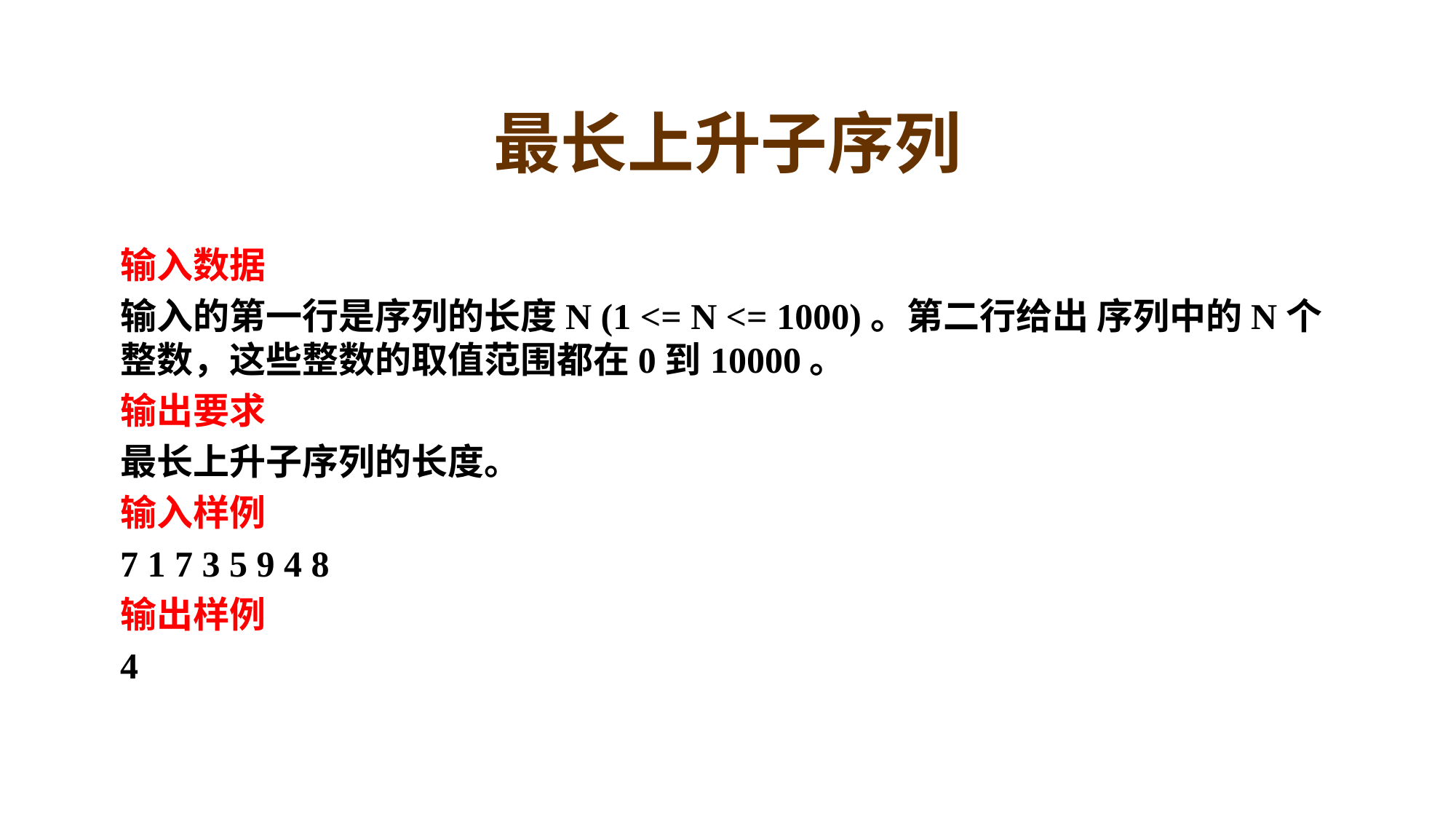

# 最长上升子序列
输入数据
输入的第一行是序列的长度N (1 <= N <= 1000)。第二行给出 序列中的N个整数，这些整数的取值范围都在0到10000。
输出要求
最长上升子序列的长度。
输入样例
7 1 7 3 5 9 4 8
输出样例
4